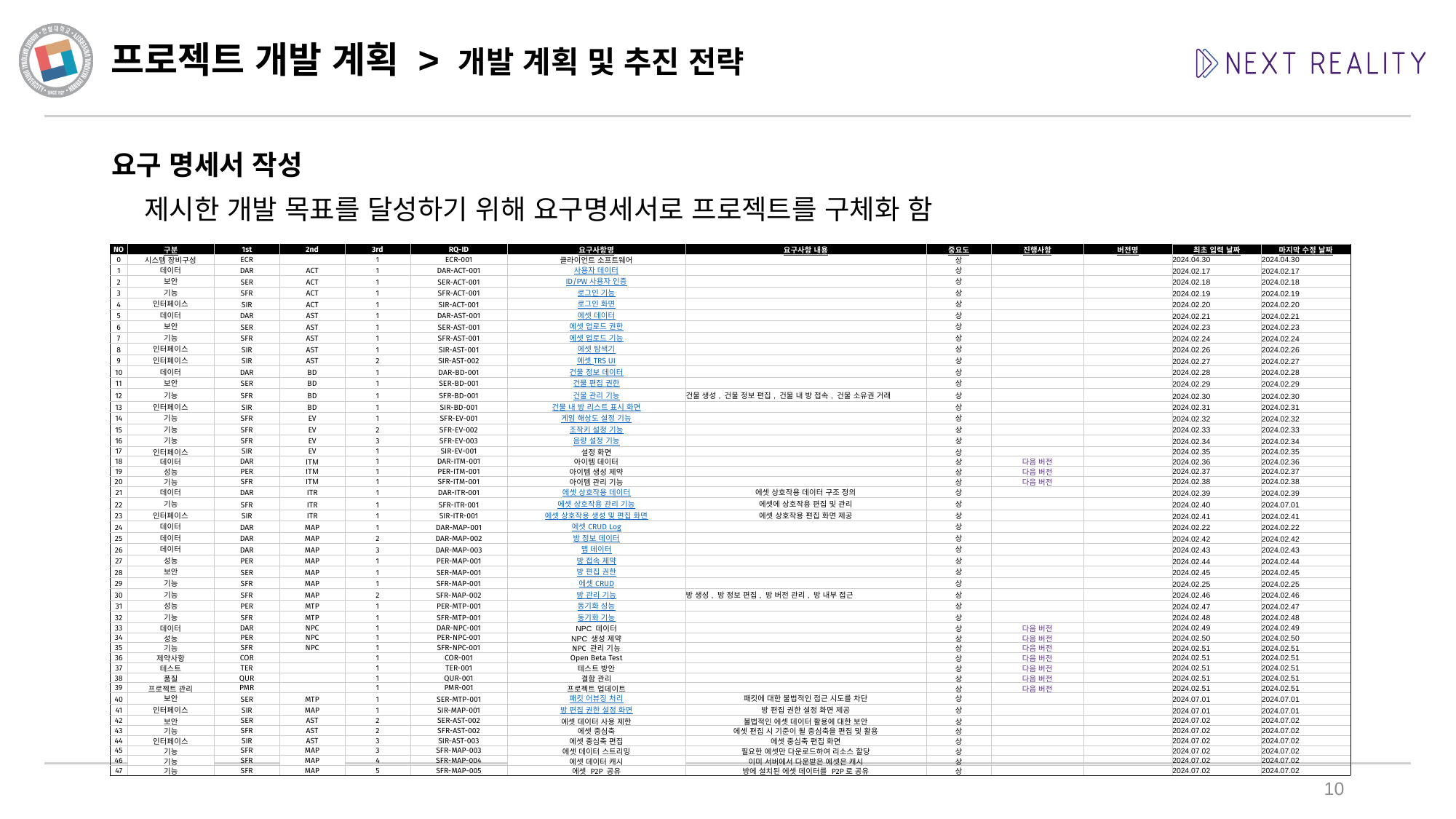

# 프로젝트 개발 계획 > 개발 계획 및 추진 전략
요구 명세서 작성
제시한 개발 목표를 달성하기 위해 요구명세서로 프로젝트를 구체화 함
| NO | 구분 | 1st | 2nd | 3rd | RQ-ID | 요구사항명 | 요구사항 내용 | 중요도 | 진행사항 | 버전명 | 최초 입력 날짜 | 마지막 수정 날짜 |
| --- | --- | --- | --- | --- | --- | --- | --- | --- | --- | --- | --- | --- |
| 0 | 시스템 장비구성 | ECR |  | 1 | ECR-001 | 클라이언트 소프트웨어 |  | 상 |  |  | 2024.04.30 | 2024.04.30 |
| 1 | 데이터 | DAR | ACT | 1 | DAR-ACT-001 | 사용자 데이터 |  | 상 |  |  | 2024.02.17 | 2024.02.17 |
| 2 | 보안 | SER | ACT | 1 | SER-ACT-001 | ID/PW 사용자 인증 |  | 상 |  |  | 2024.02.18 | 2024.02.18 |
| 3 | 기능 | SFR | ACT | 1 | SFR-ACT-001 | 로그인 기능 |  | 상 |  |  | 2024.02.19 | 2024.02.19 |
| 4 | 인터페이스 | SIR | ACT | 1 | SIR-ACT-001 | 로그인 화면 |  | 상 |  |  | 2024.02.20 | 2024.02.20 |
| 5 | 데이터 | DAR | AST | 1 | DAR-AST-001 | 에셋 데이터 |  | 상 |  |  | 2024.02.21 | 2024.02.21 |
| 6 | 보안 | SER | AST | 1 | SER-AST-001 | 에셋 업로드 권한 |  | 상 |  |  | 2024.02.23 | 2024.02.23 |
| 7 | 기능 | SFR | AST | 1 | SFR-AST-001 | 에셋 업로드 기능 |  | 상 |  |  | 2024.02.24 | 2024.02.24 |
| 8 | 인터페이스 | SIR | AST | 1 | SIR-AST-001 | 에셋 탐색기 |  | 상 |  |  | 2024.02.26 | 2024.02.26 |
| 9 | 인터페이스 | SIR | AST | 2 | SIR-AST-002 | 에셋 TRS UI |  | 상 |  |  | 2024.02.27 | 2024.02.27 |
| 10 | 데이터 | DAR | BD | 1 | DAR-BD-001 | 건물 정보 데이터 |  | 상 |  |  | 2024.02.28 | 2024.02.28 |
| 11 | 보안 | SER | BD | 1 | SER-BD-001 | 건물 편집 권한 |  | 상 |  |  | 2024.02.29 | 2024.02.29 |
| 12 | 기능 | SFR | BD | 1 | SFR-BD-001 | 건물 관리 기능 | 건물 생성, 건물 정보 편집, 건물 내 방 접속, 건물 소유권 거래 | 상 |  |  | 2024.02.30 | 2024.02.30 |
| 13 | 인터페이스 | SIR | BD | 1 | SIR-BD-001 | 건물 내 방 리스트 표시 화면 |  | 상 |  |  | 2024.02.31 | 2024.02.31 |
| 14 | 기능 | SFR | EV | 1 | SFR-EV-001 | 게임 해상도 설정 기능 |  | 상 |  |  | 2024.02.32 | 2024.02.32 |
| 15 | 기능 | SFR | EV | 2 | SFR-EV-002 | 조작키 설정 기능 |  | 상 |  |  | 2024.02.33 | 2024.02.33 |
| 16 | 기능 | SFR | EV | 3 | SFR-EV-003 | 음량 설정 기능 |  | 상 |  |  | 2024.02.34 | 2024.02.34 |
| 17 | 인터페이스 | SIR | EV | 1 | SIR-EV-001 | 설정 화면 |  | 상 |  |  | 2024.02.35 | 2024.02.35 |
| 18 | 데이터 | DAR | ITM | 1 | DAR-ITM-001 | 아이템 데이터 |  | 상 | 다음 버전 |  | 2024.02.36 | 2024.02.36 |
| 19 | 성능 | PER | ITM | 1 | PER-ITM-001 | 아이템 생성 제약 |  | 상 | 다음 버전 |  | 2024.02.37 | 2024.02.37 |
| 20 | 기능 | SFR | ITM | 1 | SFR-ITM-001 | 아이템 관리 기능 |  | 상 | 다음 버전 |  | 2024.02.38 | 2024.02.38 |
| 21 | 데이터 | DAR | ITR | 1 | DAR-ITR-001 | 에셋 상호작용 데이터 | 에셋 상호작용 데이터 구조 정의 | 상 |  |  | 2024.02.39 | 2024.02.39 |
| 22 | 기능 | SFR | ITR | 1 | SFR-ITR-001 | 에셋 상호작용 관리 기능 | 에셋에 상호작용 편집 및 관리 | 상 |  |  | 2024.02.40 | 2024.07.01 |
| 23 | 인터페이스 | SIR | ITR | 1 | SIR-ITR-001 | 에셋 상호작용 생성 및 편집 화면 | 에셋 상호작용 편집 화면 제공 | 상 |  |  | 2024.02.41 | 2024.02.41 |
| 24 | 데이터 | DAR | MAP | 1 | DAR-MAP-001 | 에셋 CRUD Log |  | 상 |  |  | 2024.02.22 | 2024.02.22 |
| 25 | 데이터 | DAR | MAP | 2 | DAR-MAP-002 | 방 정보 데이터 |  | 상 |  |  | 2024.02.42 | 2024.02.42 |
| 26 | 데이터 | DAR | MAP | 3 | DAR-MAP-003 | 맵 데이터 |  | 상 |  |  | 2024.02.43 | 2024.02.43 |
| 27 | 성능 | PER | MAP | 1 | PER-MAP-001 | 방 접속 제약 |  | 상 |  |  | 2024.02.44 | 2024.02.44 |
| 28 | 보안 | SER | MAP | 1 | SER-MAP-001 | 방 편집 권한 |  | 상 |  |  | 2024.02.45 | 2024.02.45 |
| 29 | 기능 | SFR | MAP | 1 | SFR-MAP-001 | 에셋 CRUD |  | 상 |  |  | 2024.02.25 | 2024.02.25 |
| 30 | 기능 | SFR | MAP | 2 | SFR-MAP-002 | 방 관리 기능 | 방 생성, 방 정보 편집, 방 버전 관리, 방 내부 접근 | 상 |  |  | 2024.02.46 | 2024.02.46 |
| 31 | 성능 | PER | MTP | 1 | PER-MTP-001 | 동기화 성능 |  | 상 |  |  | 2024.02.47 | 2024.02.47 |
| 32 | 기능 | SFR | MTP | 1 | SFR-MTP-001 | 동기화 기능 |  | 상 |  |  | 2024.02.48 | 2024.02.48 |
| 33 | 데이터 | DAR | NPC | 1 | DAR-NPC-001 | NPC 데이터 |  | 상 | 다음 버전 |  | 2024.02.49 | 2024.02.49 |
| 34 | 성능 | PER | NPC | 1 | PER-NPC-001 | NPC 생성 제약 |  | 상 | 다음 버전 |  | 2024.02.50 | 2024.02.50 |
| 35 | 기능 | SFR | NPC | 1 | SFR-NPC-001 | NPC 관리 기능 |  | 상 | 다음 버전 |  | 2024.02.51 | 2024.02.51 |
| 36 | 제약사항 | COR |  | 1 | COR-001 | Open Beta Test |  | 상 | 다음 버전 |  | 2024.02.51 | 2024.02.51 |
| 37 | 테스트 | TER |  | 1 | TER-001 | 테스트 방안 |  | 상 | 다음 버전 |  | 2024.02.51 | 2024.02.51 |
| 38 | 품질 | QUR |  | 1 | QUR-001 | 결함 관리 |  | 상 | 다음 버전 |  | 2024.02.51 | 2024.02.51 |
| 39 | 프로젝트 관리 | PMR |  | 1 | PMR-001 | 프로젝트 업데이트 |  | 상 | 다음 버전 |  | 2024.02.51 | 2024.02.51 |
| 40 | 보안 | SER | MTP | 1 | SER-MTP-001 | 패킷 어뷰징 처리 | 패킷에 대한 불법적인 접근 시도를 차단 | 상 |  |  | 2024.07.01 | 2024.07.01 |
| 41 | 인터페이스 | SIR | MAP | 1 | SIR-MAP-001 | 방 편집 권한 설정 화면 | 방 편집 권한 설정 화면 제공 | 상 |  |  | 2024.07.01 | 2024.07.01 |
| 42 | 보안 | SER | AST | 2 | SER-AST-002 | 에셋 데이터 사용 제한 | 불법적인 에셋 데이터 활용에 대한 보안 | 상 |  |  | 2024.07.02 | 2024.07.02 |
| 43 | 기능 | SFR | AST | 2 | SFR-AST-002 | 에셋 중심축 | 에셋 편집 시 기준이 될 중심축을 편집 및 활용 | 상 |  |  | 2024.07.02 | 2024.07.02 |
| 44 | 인터페이스 | SIR | AST | 3 | SIR-AST-003 | 에셋 중심축 편집 | 에셋 중심축 편집 화면 | 상 |  |  | 2024.07.02 | 2024.07.02 |
| 45 | 기능 | SFR | MAP | 3 | SFR-MAP-003 | 에셋 데이터 스트리밍 | 필요한 에셋만 다운로드하여 리소스 할당 | 상 |  |  | 2024.07.02 | 2024.07.02 |
| 46 | 기능 | SFR | MAP | 4 | SFR-MAP-004 | 에셋 데이터 캐시 | 이미 서버에서 다운받은 에셋은 캐시 | 상 |  |  | 2024.07.02 | 2024.07.02 |
| 47 | 기능 | SFR | MAP | 5 | SFR-MAP-005 | 에셋 P2P 공유 | 방에 설치된 에셋 데이터를 P2P로 공유 | 상 |  |  | 2024.07.02 | 2024.07.02 |
10